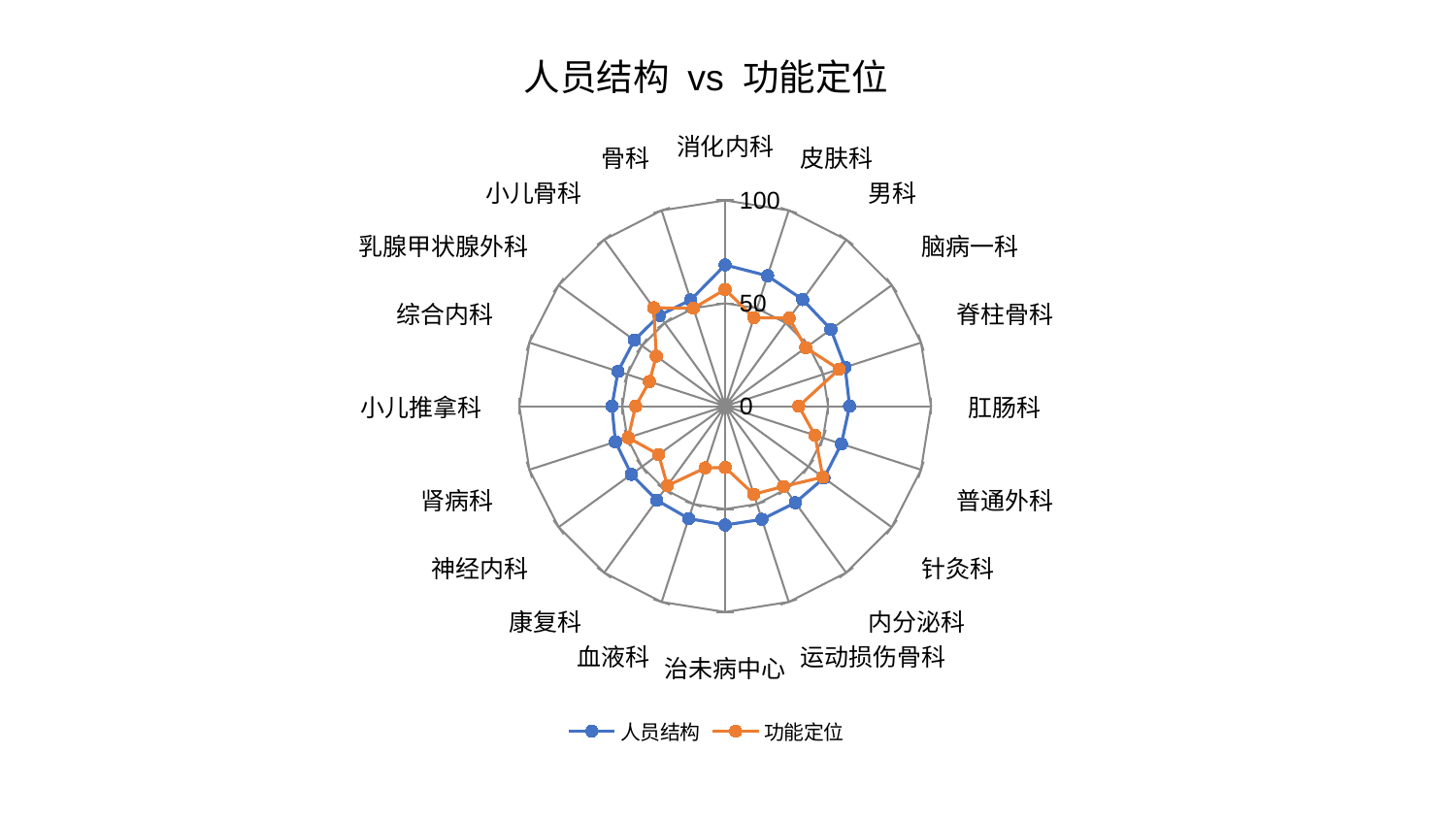

### Chart: 人员结构 vs 功能定位

| Category | 人员结构 | 功能定位 |
|---|---|---|
| 消化内科 | 68.63838259894084 | 56.71850384549827 |
| 皮肤科 | 66.62191769482877 | 45.22356527329607 |
| 男科 | 64.03922020430242 | 52.89645037695409 |
| 脑病一科 | 63.486666269036334 | 48.368608897796996 |
| 脊柱骨科 | 61.279858845294505 | 58.16865669310423 |
| 肛肠科 | 60.42041277939893 | 35.746344683019025 |
| 普通外科 | 59.35139221445046 | 45.845621774593724 |
| 针灸科 | 59.32175679087966 | 58.66533441480014 |
| 内分泌科 | 57.953922704323055 | 48.20364101747119 |
| 运动损伤骨科 | 57.81297047182589 | 44.999953800260194 |
| 治未病中心 | 57.738007280015765 | 29.81277578317994 |
| 血液科 | 57.41673928678072 | 31.557212466658207 |
| 康复科 | 56.49607606399567 | 47.787951265678124 |
| 神经内科 | 56.33852874551909 | 39.95992419206582 |
| 肾病科 | 56.07806069764227 | 49.50329616465426 |
| 小儿推拿科 | 55.03865921024104 | 43.53015183667154 |
| 综合内科 | 54.75611688059801 | 38.726048686834375 |
| 乳腺甲状腺外科 | 54.55712385580873 | 41.37417935336764 |
| 小儿骨科 | 54.50489351362681 | 59.087765169078686 |
| 骨科 | 54.2819169228783 | 50.04954734599355 |
24